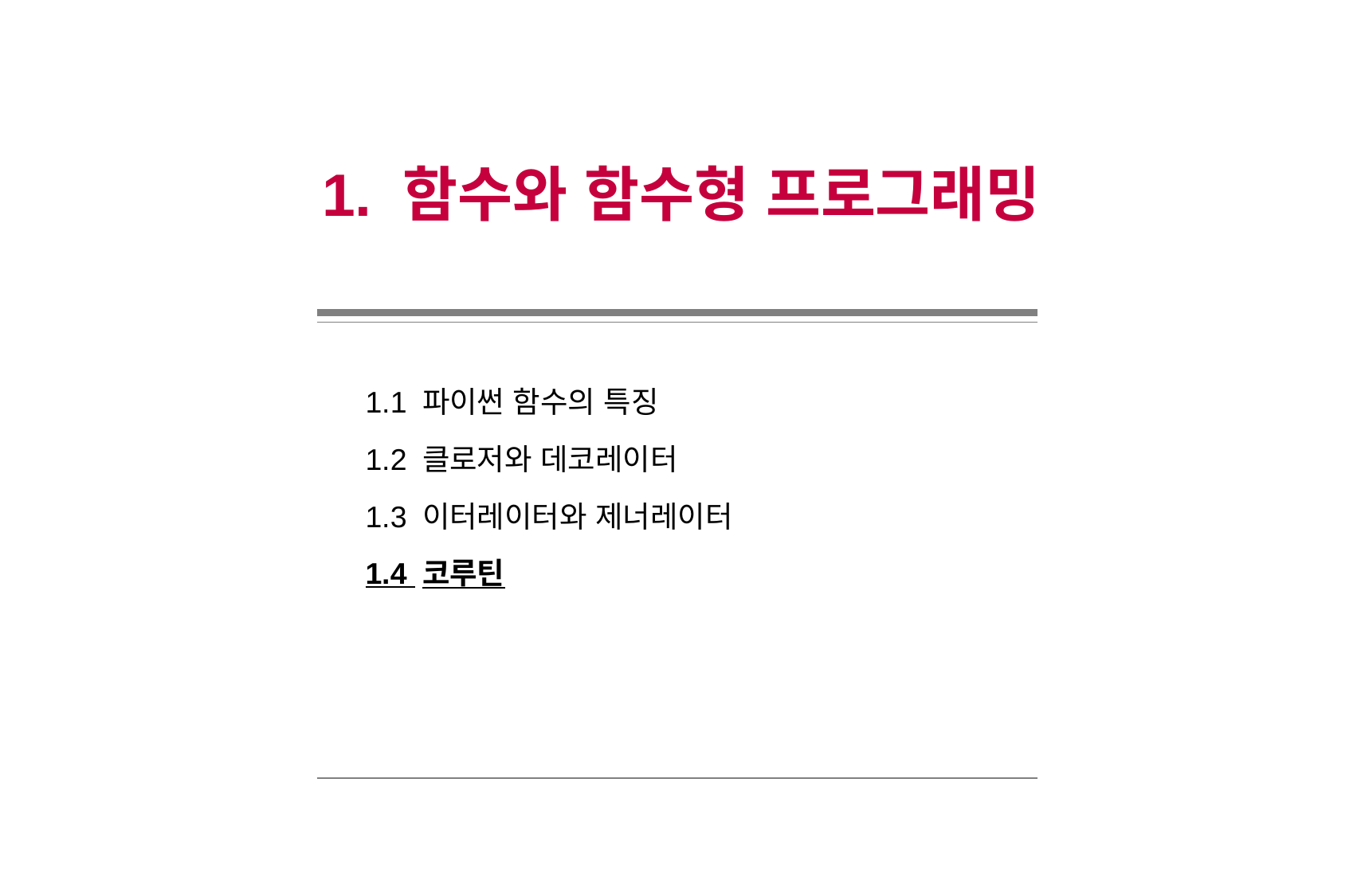

1. 함수와 함수형 프로그래밍
1.1 파이썬 함수의 특징
1.2 클로저와 데코레이터
1.3 이터레이터와 제너레이터
1.4 코루틴